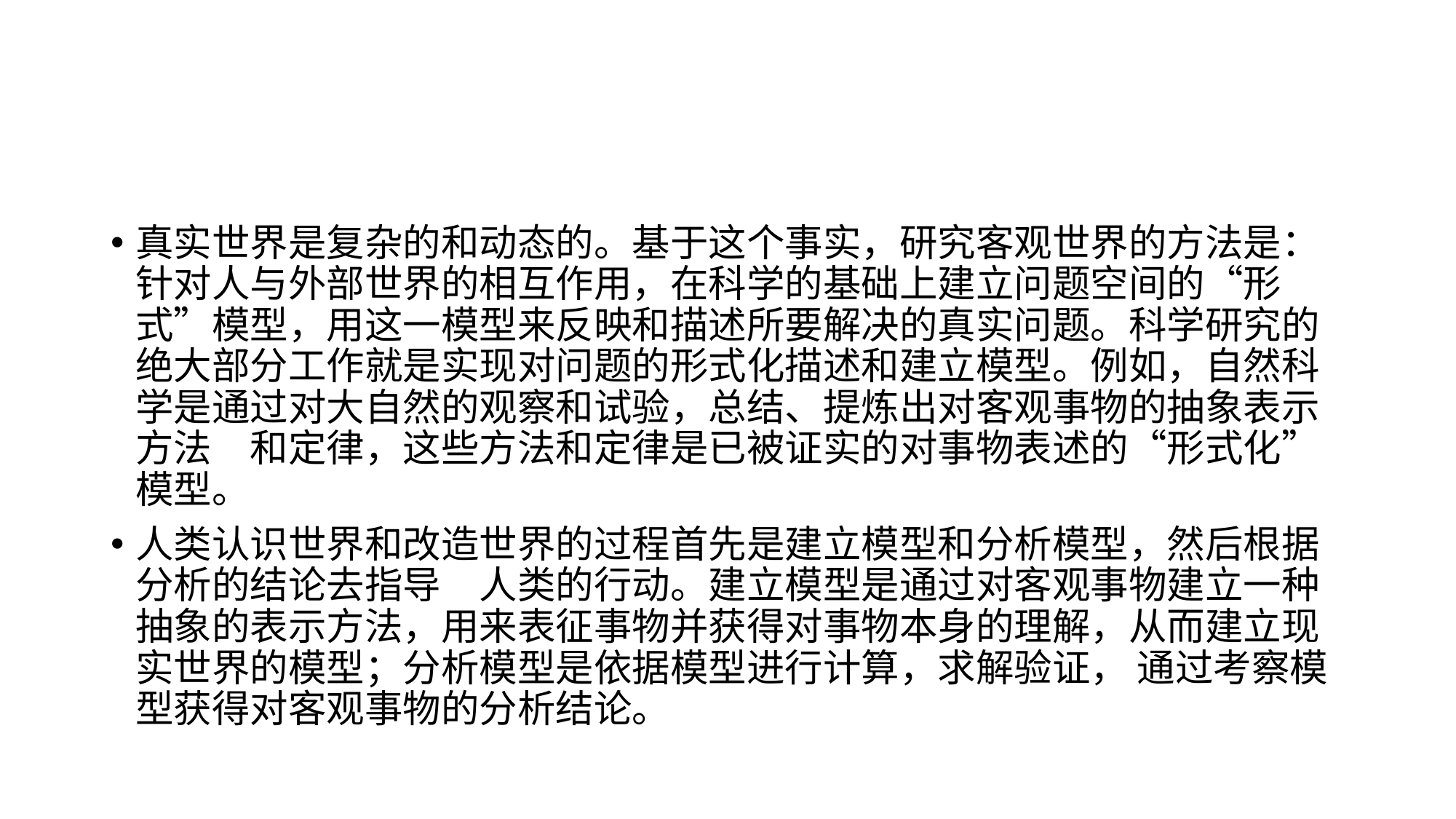

#
真实世界是复杂的和动态的。基于这个事实，研究客观世界的方法是：针对人与外部世界的相互作用，在科学的基础上建立问题空间的“形式”模型，用这一模型来反映和描述所要解决的真实问题。科学研究的绝大部分工作就是实现对问题的形式化描述和建立模型。例如，自然科学是通过对大自然的观察和试验，总结、提炼出对客观事物的抽象表示方法　和定律，这些方法和定律是已被证实的对事物表述的“形式化”模型。
人类认识世界和改造世界的过程首先是建立模型和分析模型，然后根据分析的结论去指导　人类的行动。建立模型是通过对客观事物建立一种抽象的表示方法，用来表征事物并获得对事物本身的理解，从而建立现实世界的模型；分析模型是依据模型进行计算，求解验证， 通过考察模型获得对客观事物的分析结论。